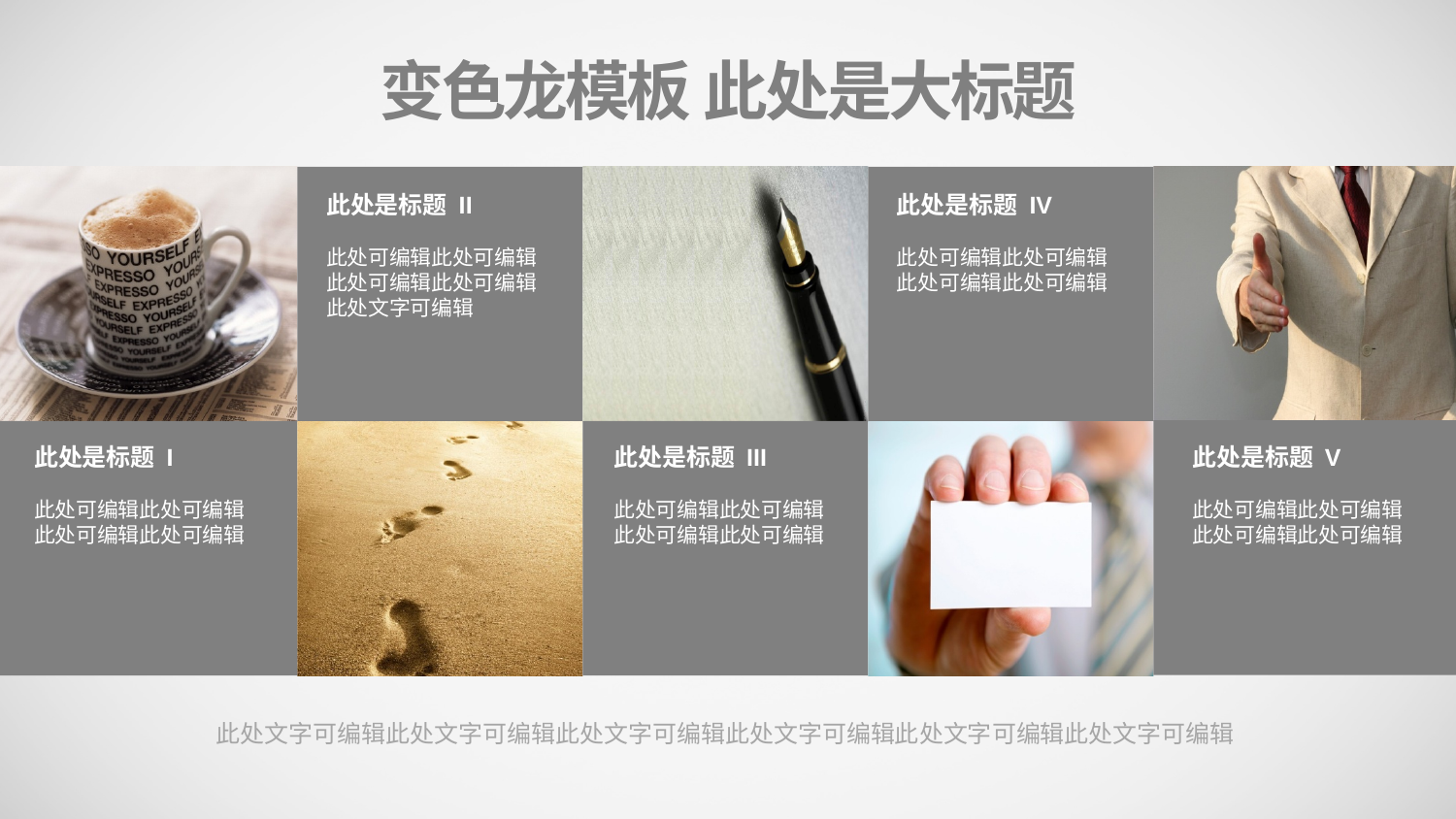

变色龙模板 此处是大标题

此处是标题 II

此处可编辑此处可编辑此处可编辑此处可编辑此处文字可编辑
此处是标题 IV

此处可编辑此处可编辑此处可编辑此处可编辑

此处是标题 I

此处可编辑此处可编辑此处可编辑此处可编辑
此处是标题 III

此处可编辑此处可编辑此处可编辑此处可编辑
此处是标题 V

此处可编辑此处可编辑此处可编辑此处可编辑
此处文字可编辑此处文字可编辑此处文字可编辑此处文字可编辑此处文字可编辑此处文字可编辑